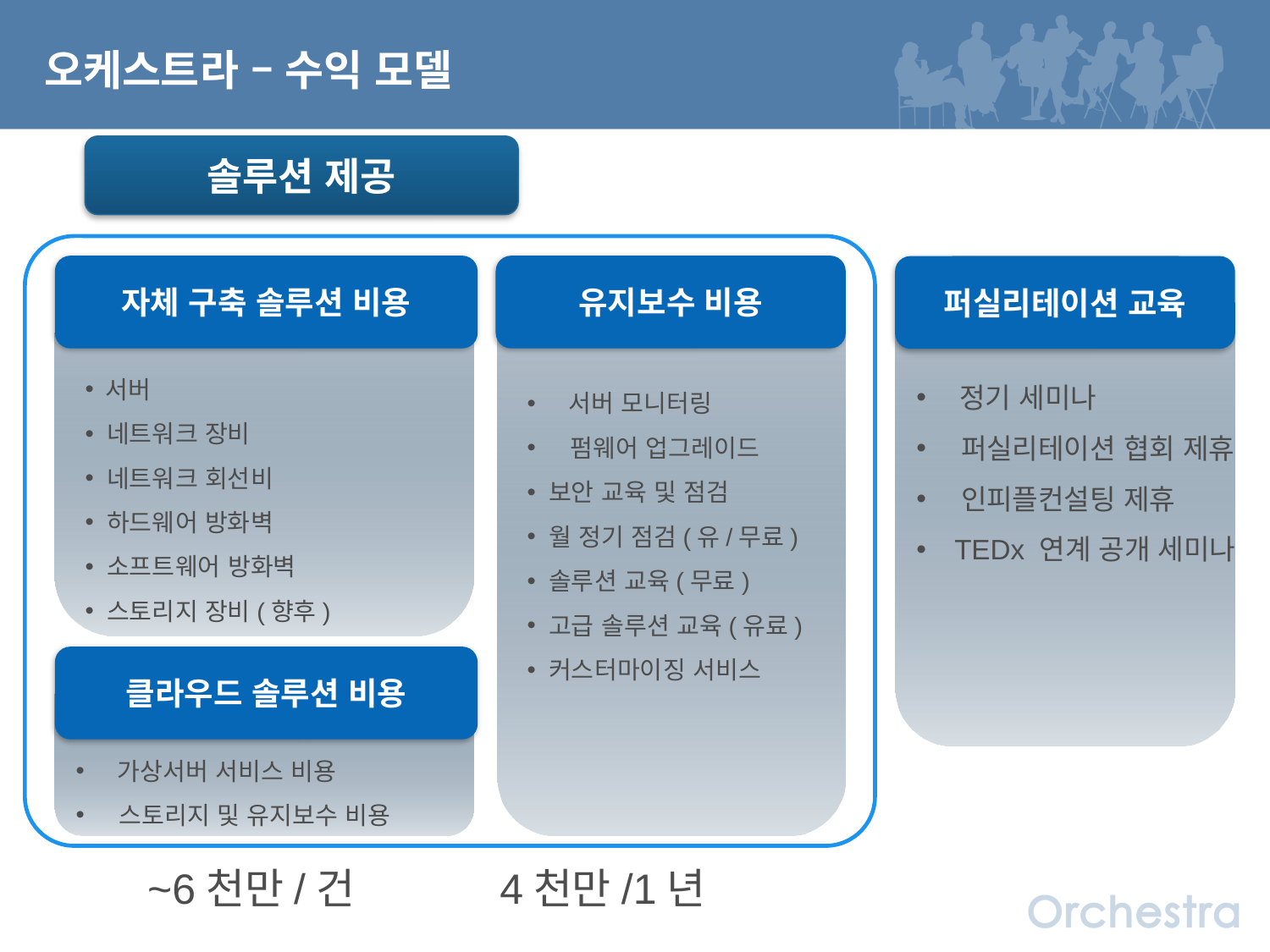

오케스트라 – 수익 모델
솔루션 제공

자체 구축 솔루션 비용
유지보수 비용

 정기 세미나
 퍼실리테이션 협회 제휴
 인피플컨설팅 제휴
 TEDx 연계 공개 세미나

퍼실리테이션 교육

 서버 모니터링
 펌웨어 업그레이드
 보안 교육 및 점검
 월 정기 점검(유/무료)
 솔루션 교육(무료)
 고급 솔루션 교육(유료)
 커스터마이징 서비스

 서버
 네트워크 장비
 네트워크 회선비
 하드웨어 방화벽
 소프트웨어 방화벽
 스토리지 장비(향후)
클라우드 솔루션 비용

 가상서버 서비스 비용
 스토리지 및 유지보수 비용
4천만/1년
~6천만/건